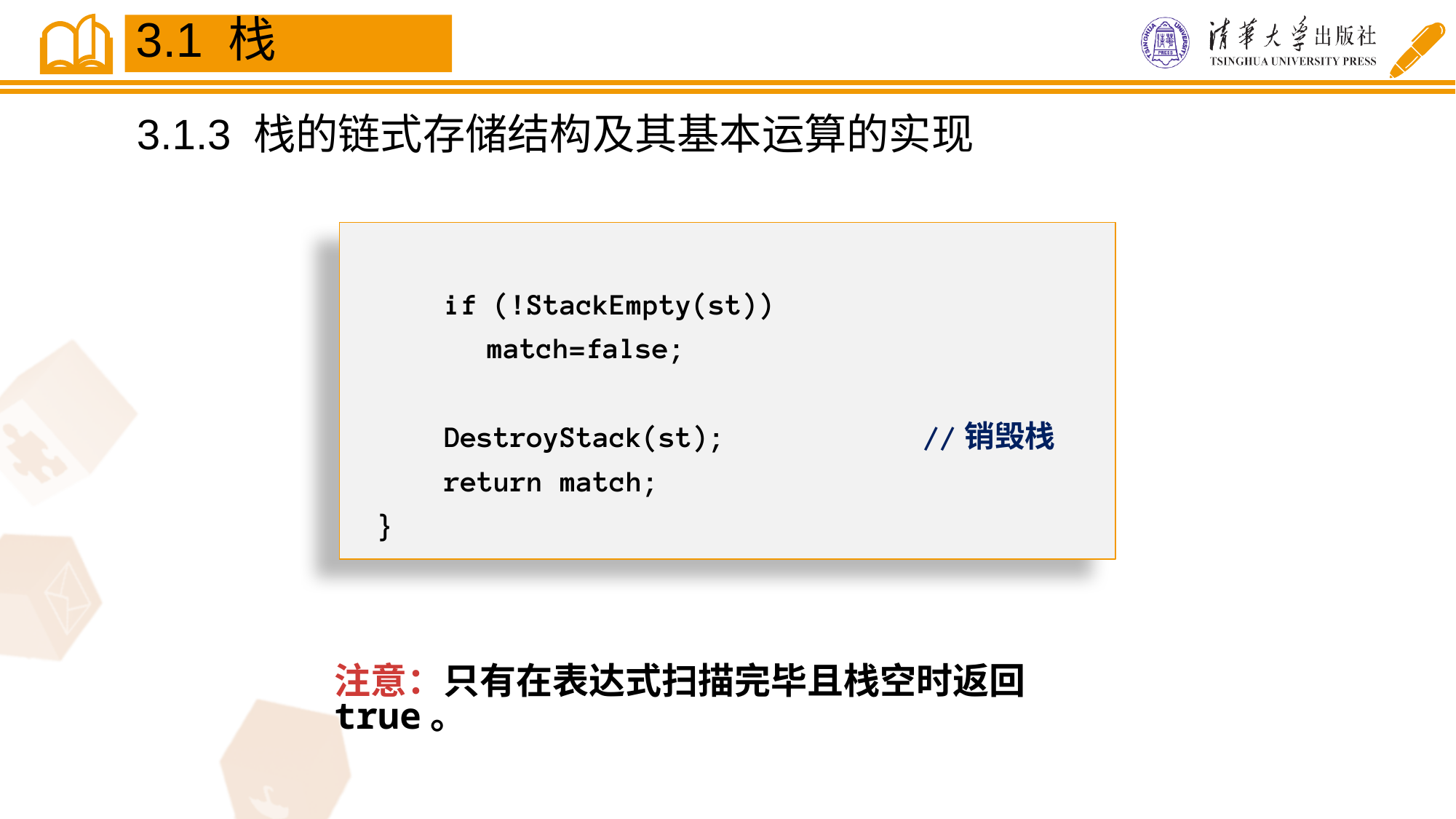

3.1 栈
3.1.3 栈的链式存储结构及其基本运算的实现

    if (!StackEmpty(st))
	match=false;

    DestroyStack(st);	     	//销毁栈
    return match;
}
注意：只有在表达式扫描完毕且栈空时返回true。